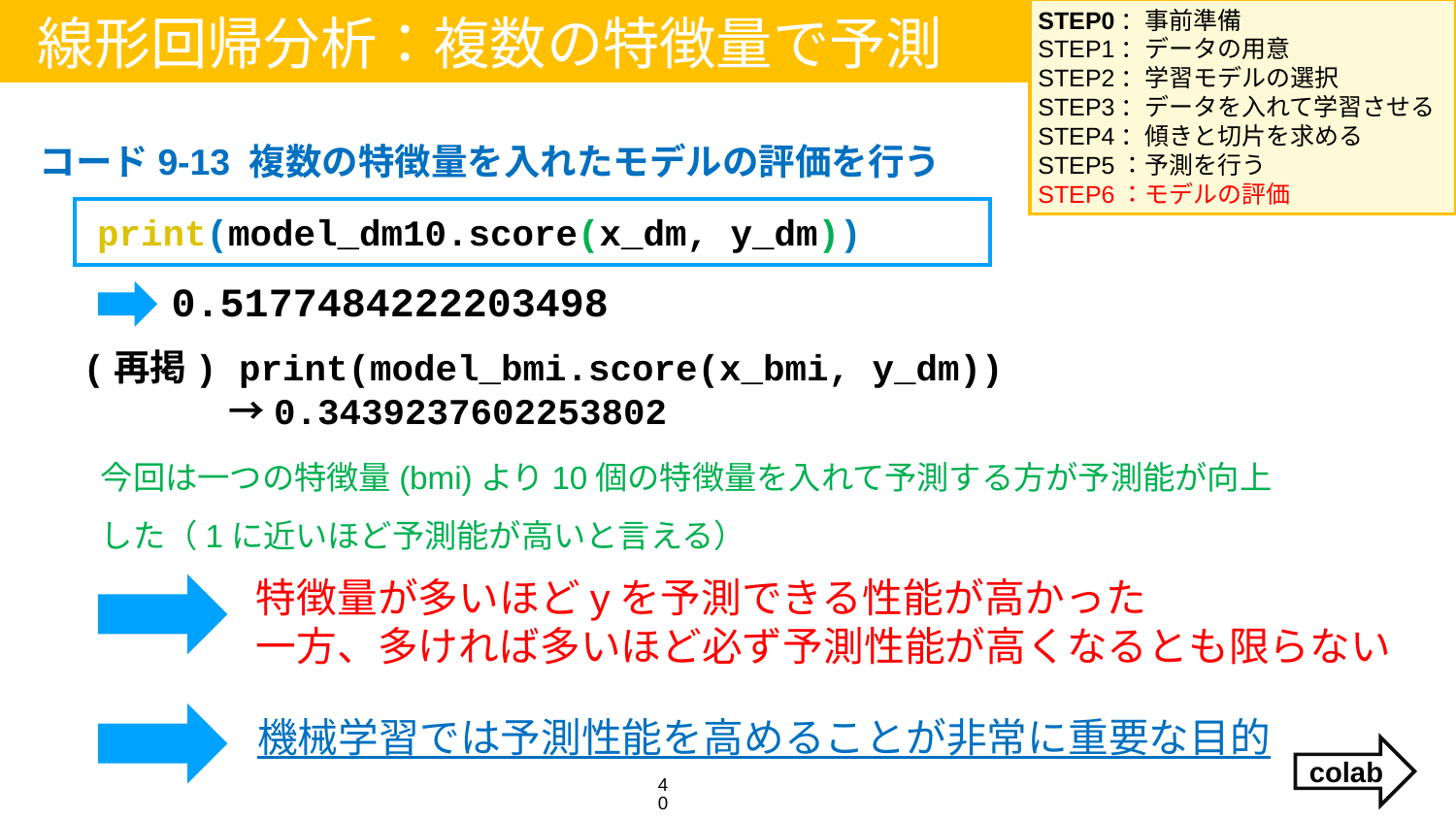

STEP0：事前準備
STEP1：データの用意
STEP2：学習モデルの選択
STEP3：データを入れて学習させる
STEP4：傾きと切片を求める
STEP5：予測を行う
STEP6：モデルの評価
線形回帰分析：複数の特徴量で予測
コード9-13 複数の特徴量を入れたモデルの評価を行う
print(model_dm10.score(x_dm, y_dm))
0.5177484222203498

(再掲) print(model_bmi.score(x_bmi, y_dm))
　　　　→0.3439237602253802
今回は一つの特徴量(bmi)より10個の特徴量を入れて予測する方が予測能が向上した（1に近いほど予測能が高いと言える）
特徴量が多いほどyを予測できる性能が高かった
一方、多ければ多いほど必ず予測性能が高くなるとも限らない

機械学習では予測性能を高めることが非常に重要な目的
colab
40